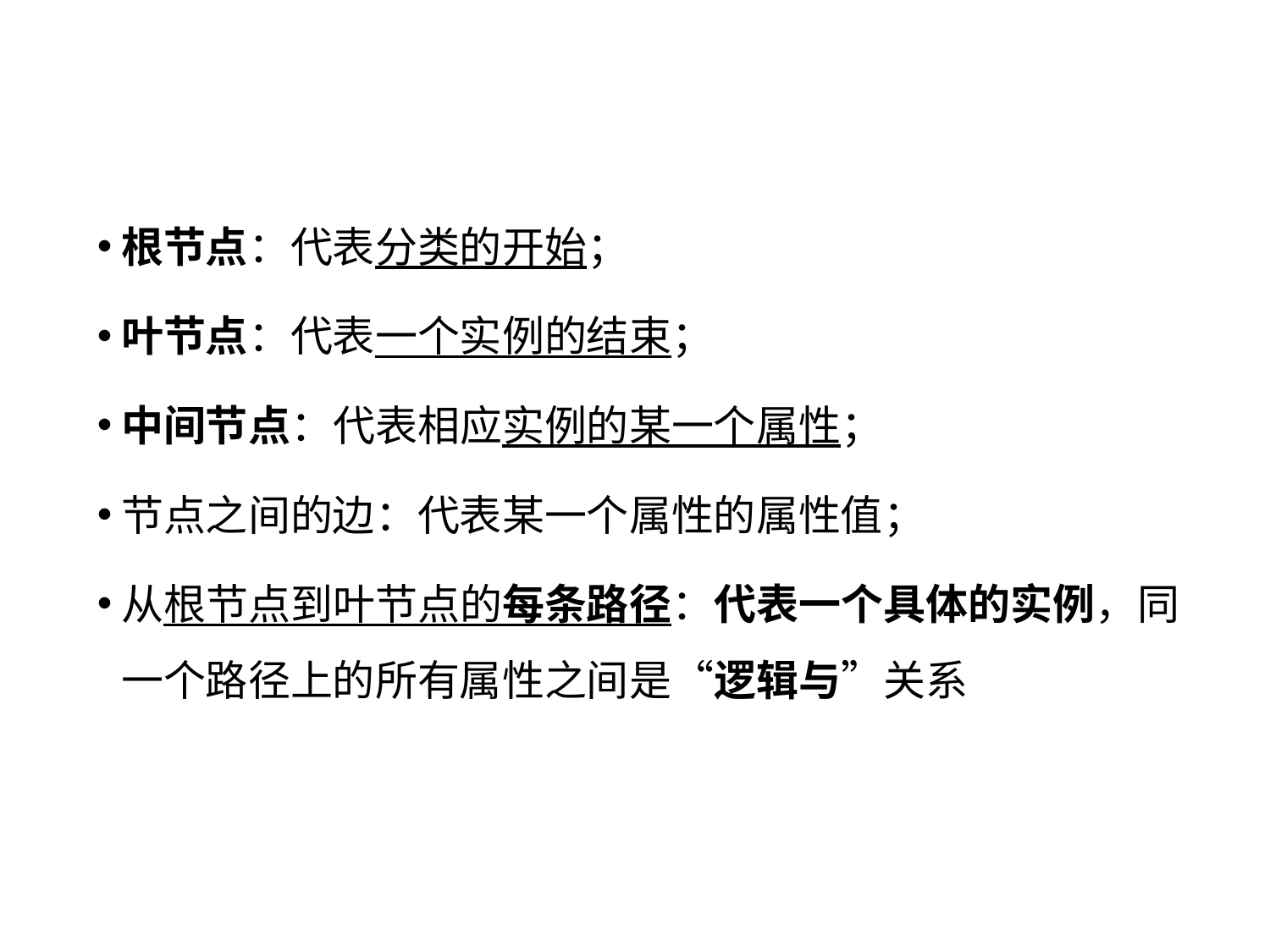

4.4主要类型
根节点：代表分类的开始；
叶节点：代表一个实例的结束；
中间节点：代表相应实例的某一个属性；
节点之间的边：代表某一个属性的属性值；
从根节点到叶节点的每条路径：代表一个具体的实例，同一个路径上的所有属性之间是“逻辑与”关系